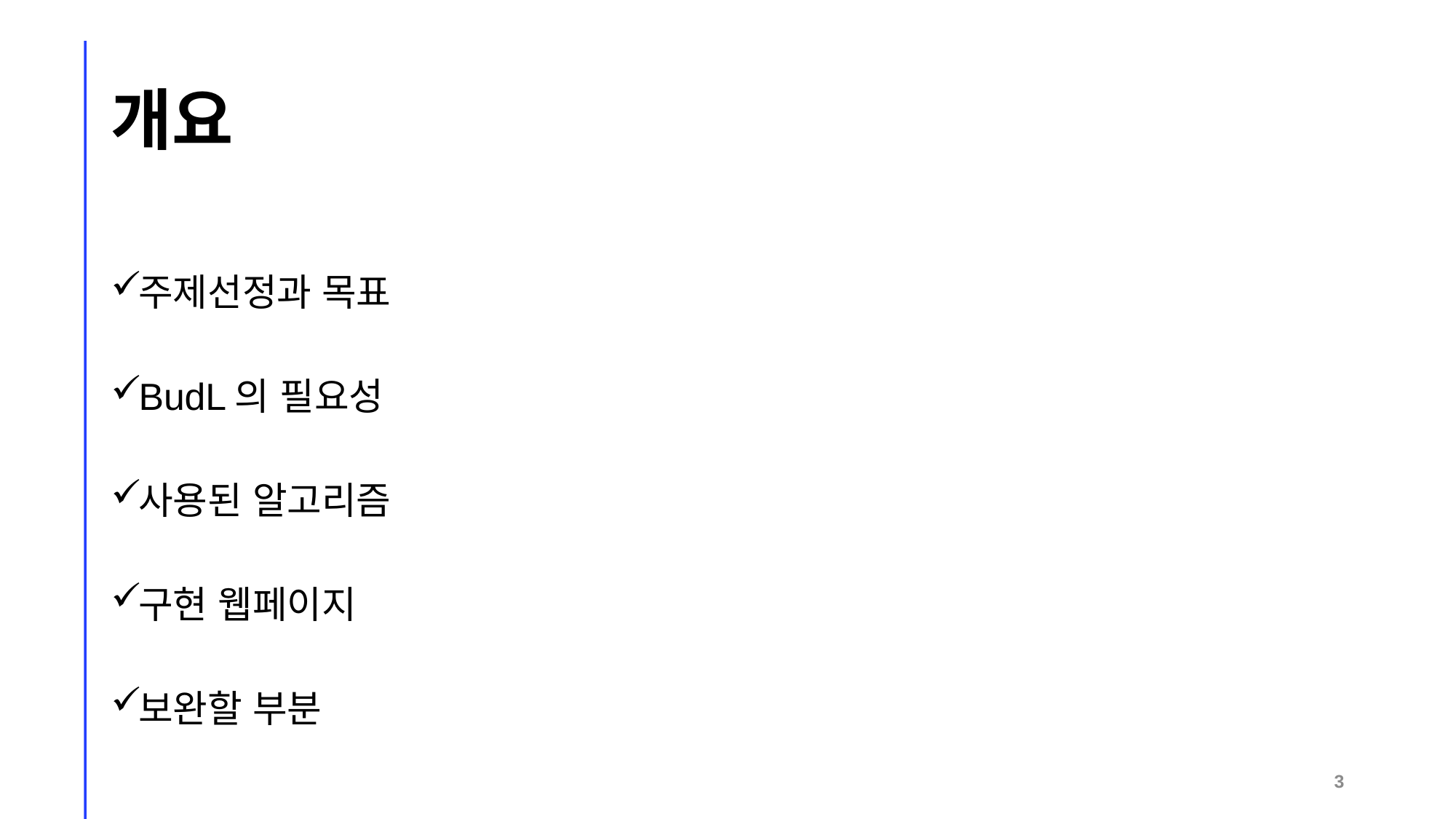

# 개요
주제선정과 목표
BudL의 필요성
사용된 알고리즘
구현 웹페이지
보완할 부분
3